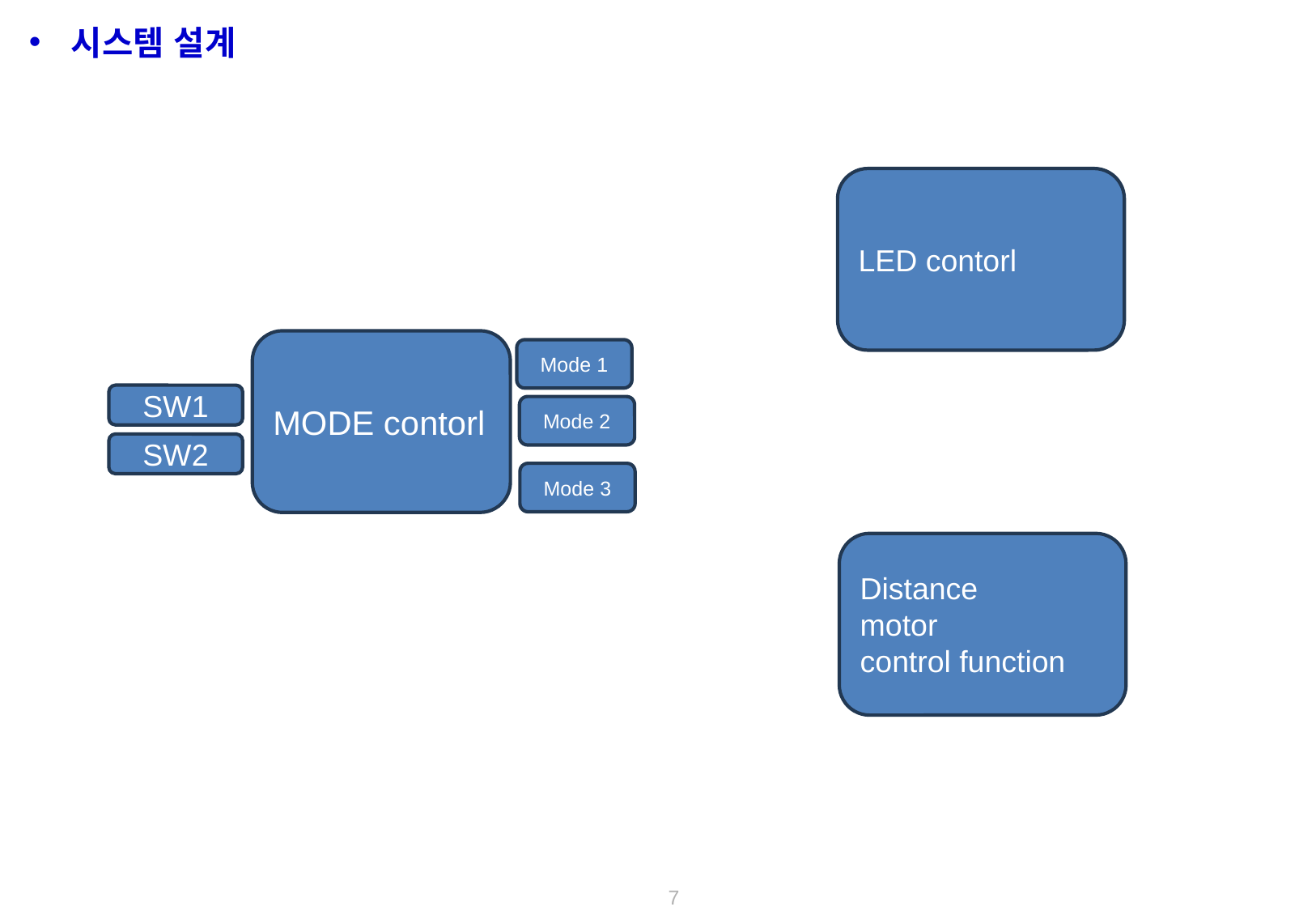

시스템 설계
LED contorl
MODE contorl
Mode 1
SW1
Mode 2
SW2
Mode 3
Distance
motor
control function
7